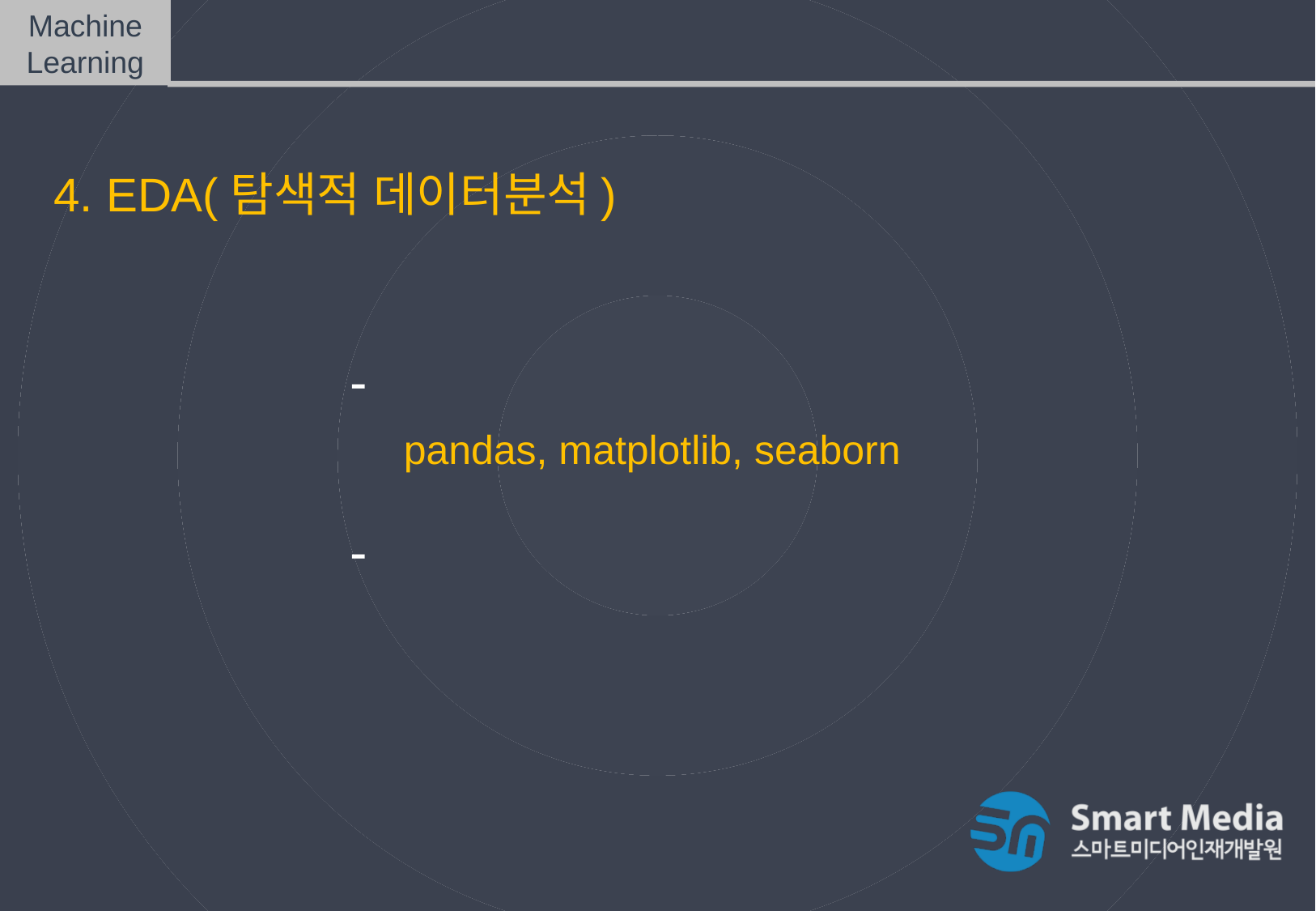

Machine Learning
머신러닝(Machine Learning) 과정

4. EDA(탐색적 데이터분석)
시각화
    pandas, matplotlib, seaborn

사용할 Feature 선택